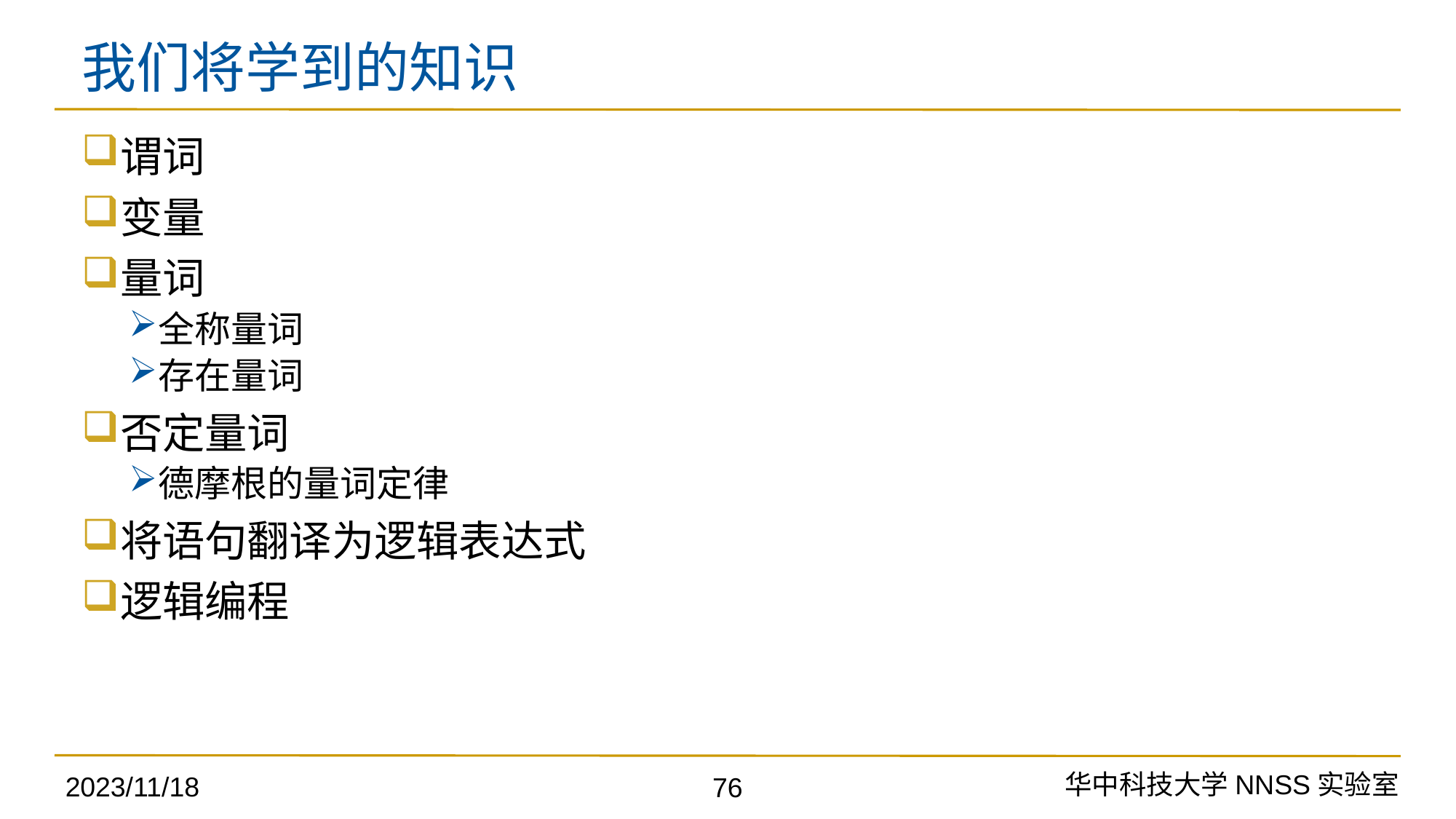

# 我们将学到的知识
谓词
变量
量词
全称量词
存在量词
否定量词
德摩根的量词定律
将语句翻译为逻辑表达式
逻辑编程

华中科技大学NNSS实验室
2023/11/18
76